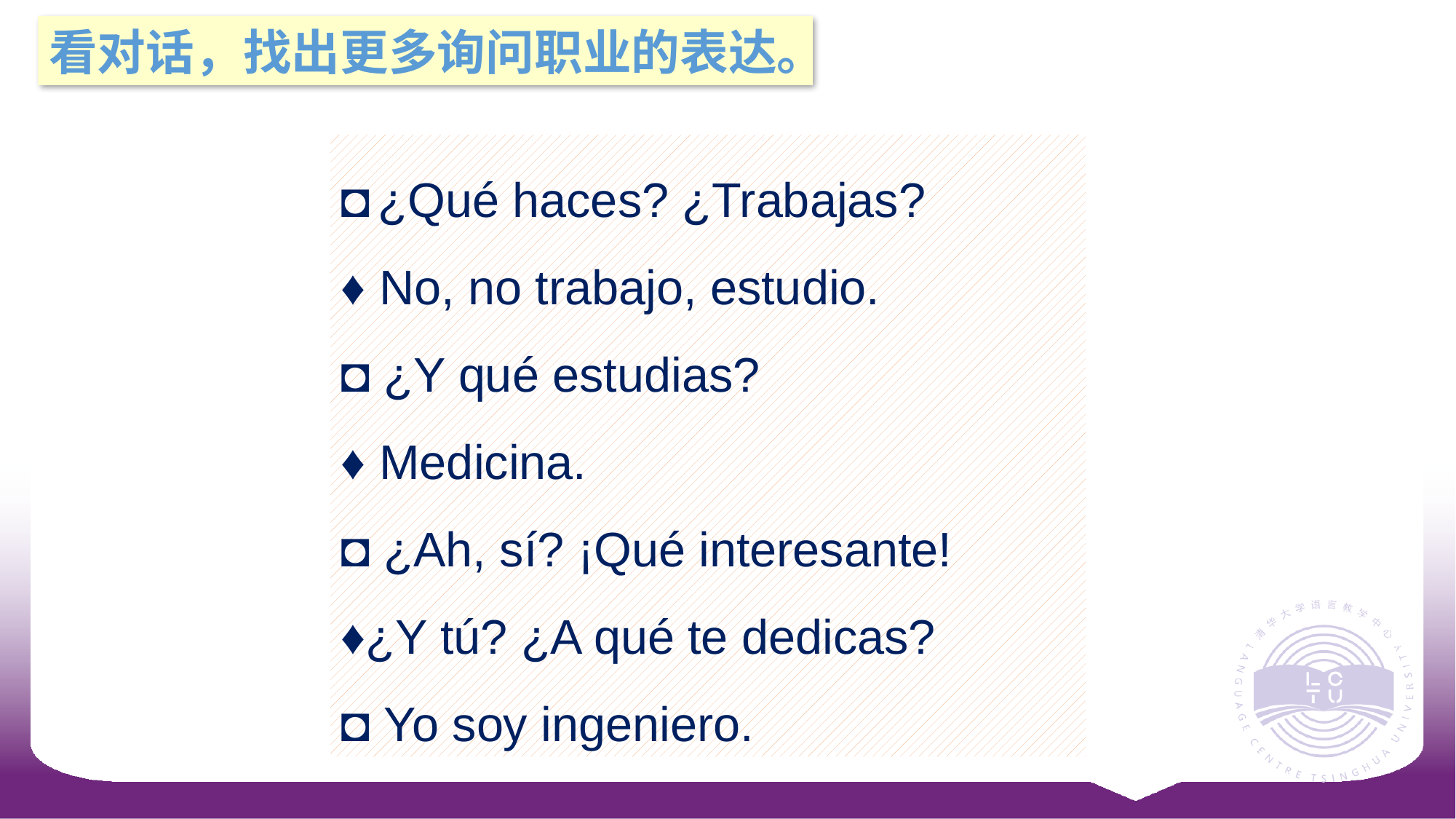

看对话，找出更多询问职业的表达。
◘ ¿Qué haces? ¿Trabajas?
♦ No, no trabajo, estudio.
◘ ¿Y qué estudias?
♦ Medicina.
◘ ¿Ah, sí? ¡Qué interesante!
♦¿Y tú? ¿A qué te dedicas?
◘ Yo soy ingeniero.